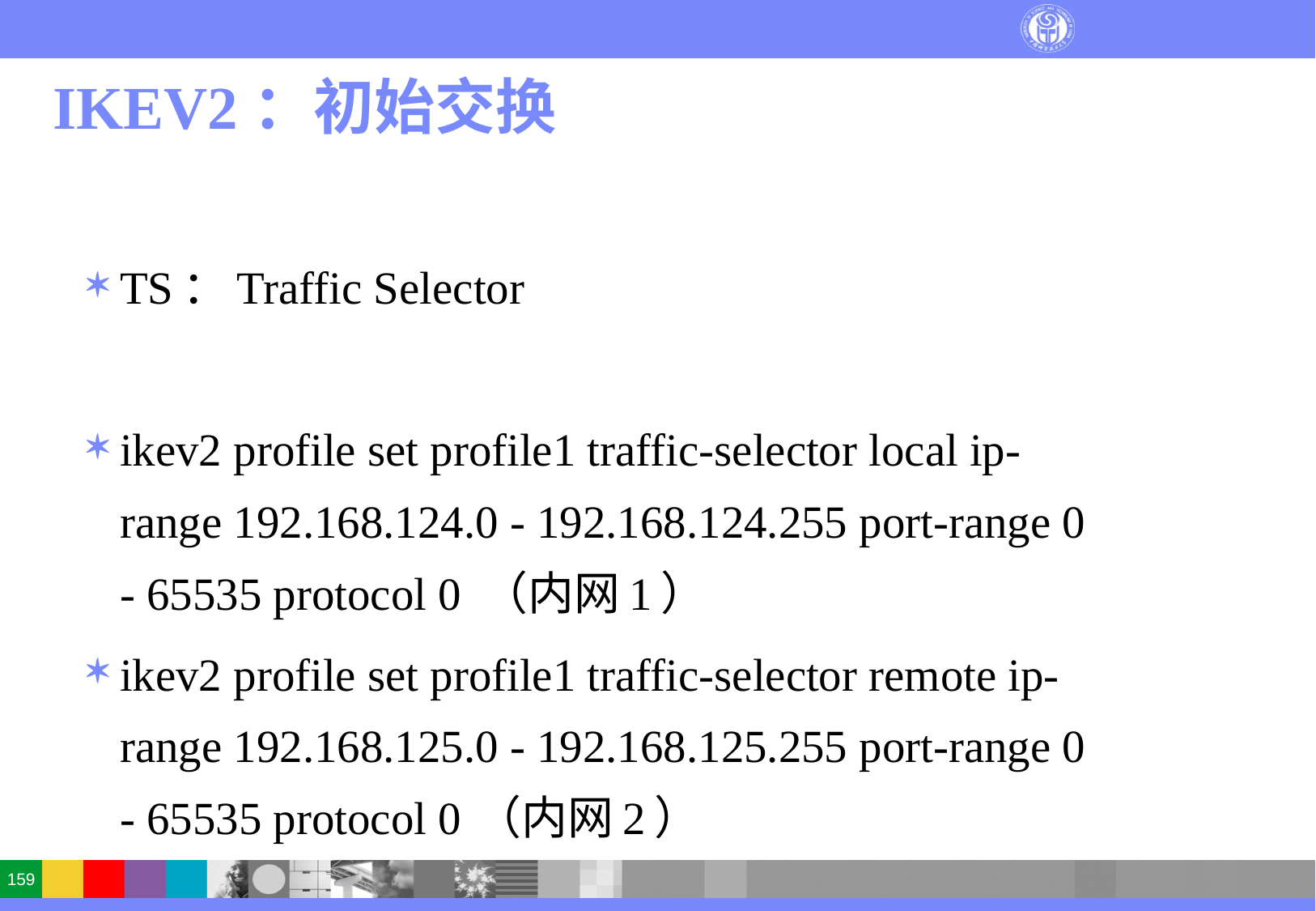

# IKEV2：初始交换
TS：Traffic Selector

ikev2 profile set profile1 traffic-selector local ip-range 192.168.124.0 - 192.168.124.255 port-range 0 - 65535 protocol 0 （内网1）
ikev2 profile set profile1 traffic-selector remote ip-range 192.168.125.0 - 192.168.125.255 port-range 0 - 65535 protocol 0 （内网2）